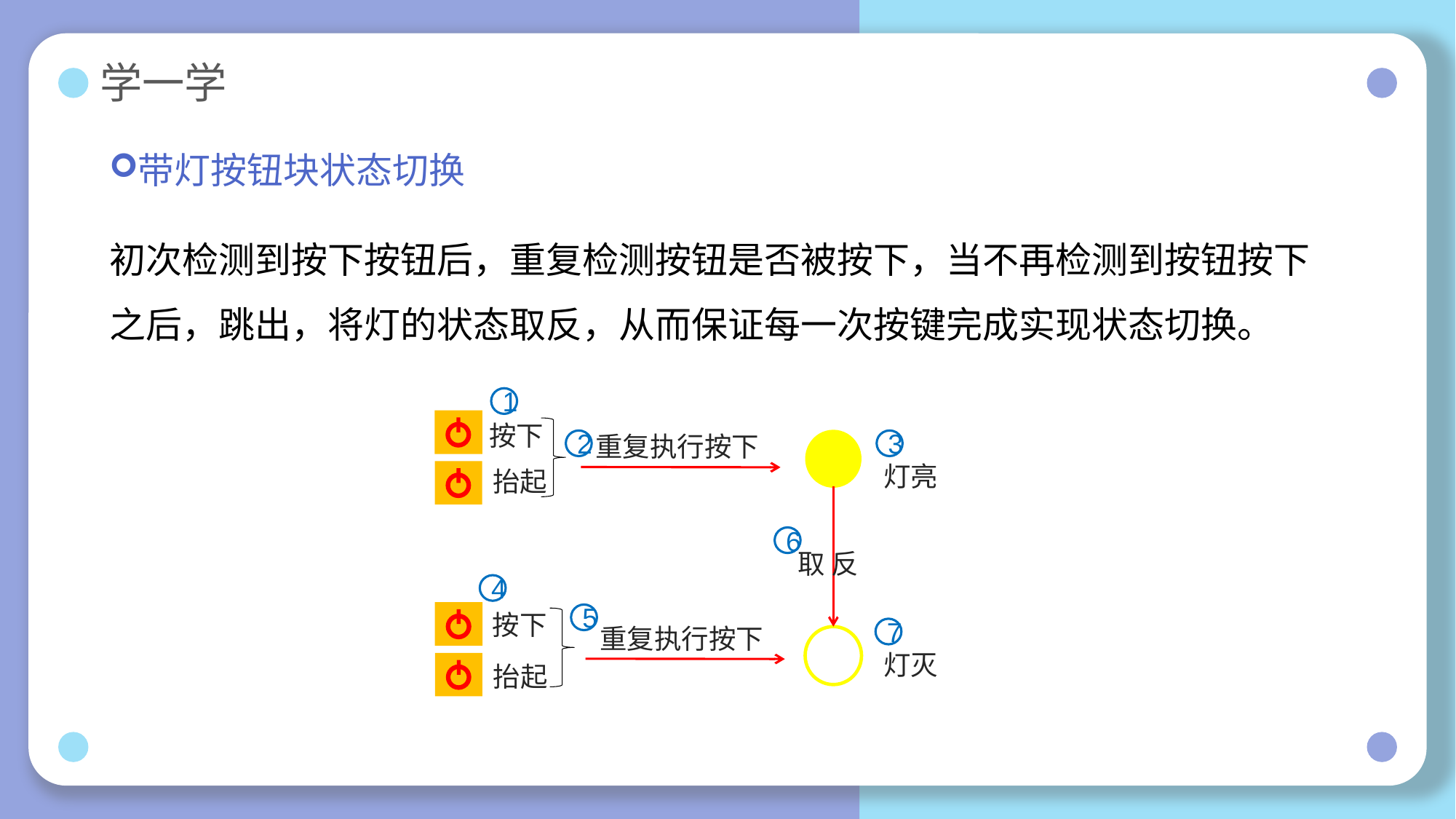

# 学一学
带灯按钮块状态切换
初次检测到按下按钮后，重复检测按钮是否被按下，当不再检测到按钮按下之后，跳出，将灯的状态取反，从而保证每一次按键完成实现状态切换。
1
按下

重复执行按下

2
3
灯亮
抬起

6
取 反
4
按下

5
重复执行按下

7

灯灭
抬起